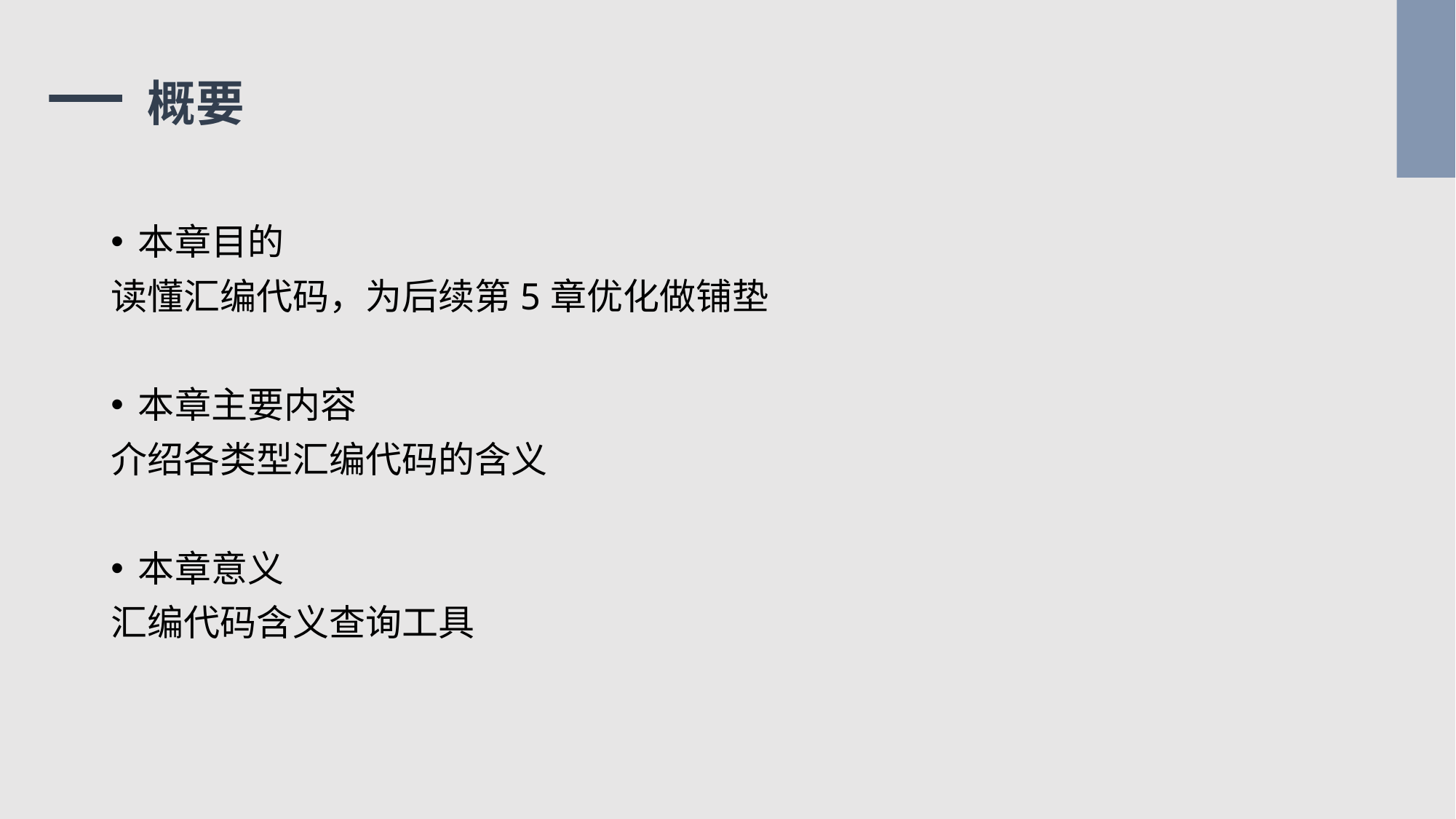

# 概要
本章目的
读懂汇编代码，为后续第5章优化做铺垫

本章主要内容
介绍各类型汇编代码的含义

本章意义
汇编代码含义查询工具